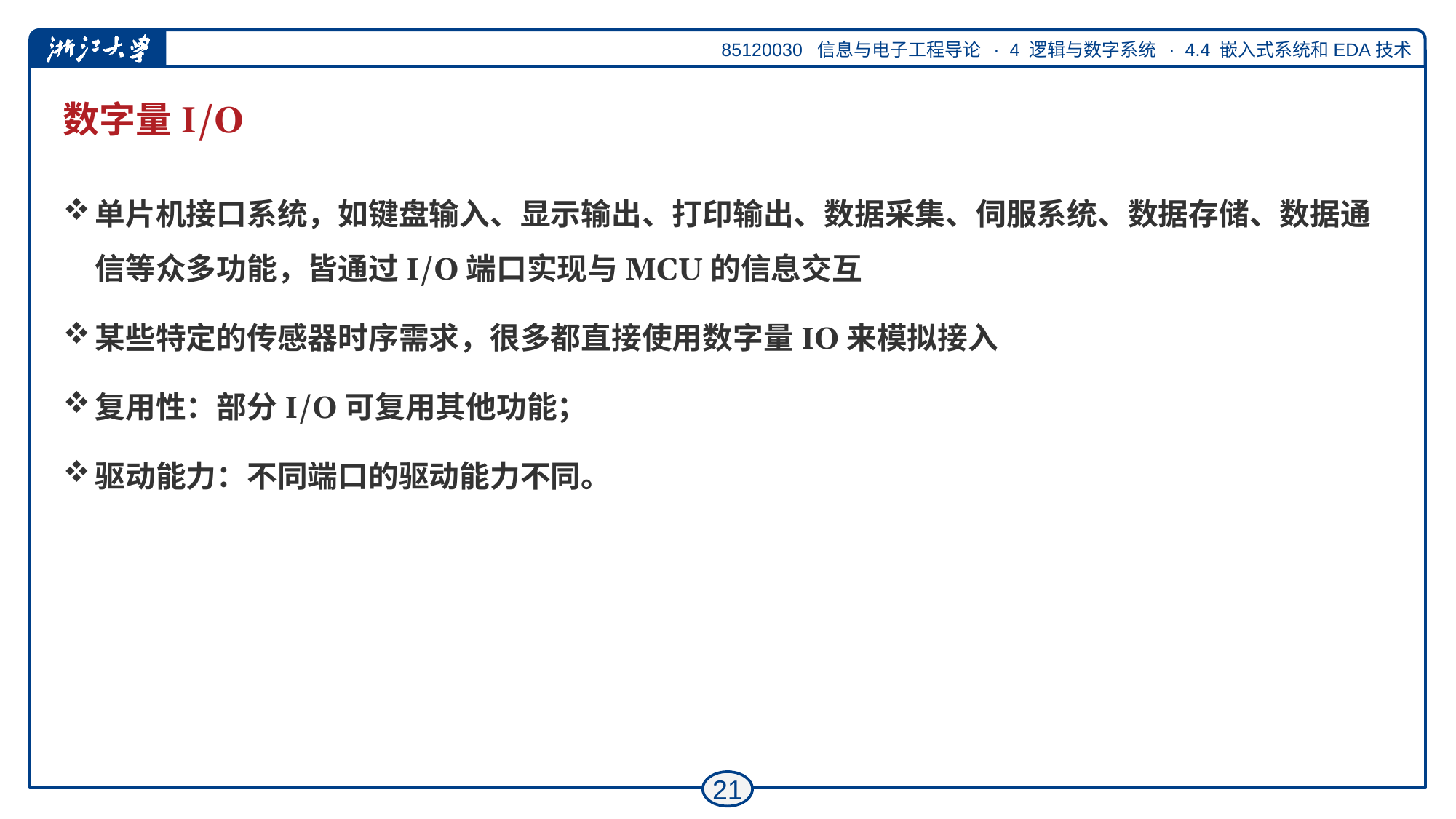

# 数字量I/O
单片机接口系统，如键盘输入、显示输出、打印输出、数据采集、伺服系统、数据存储、数据通信等众多功能，皆通过I/O端口实现与MCU的信息交互
某些特定的传感器时序需求，很多都直接使用数字量IO来模拟接入
复用性：部分I/O可复用其他功能；
驱动能力：不同端口的驱动能力不同。